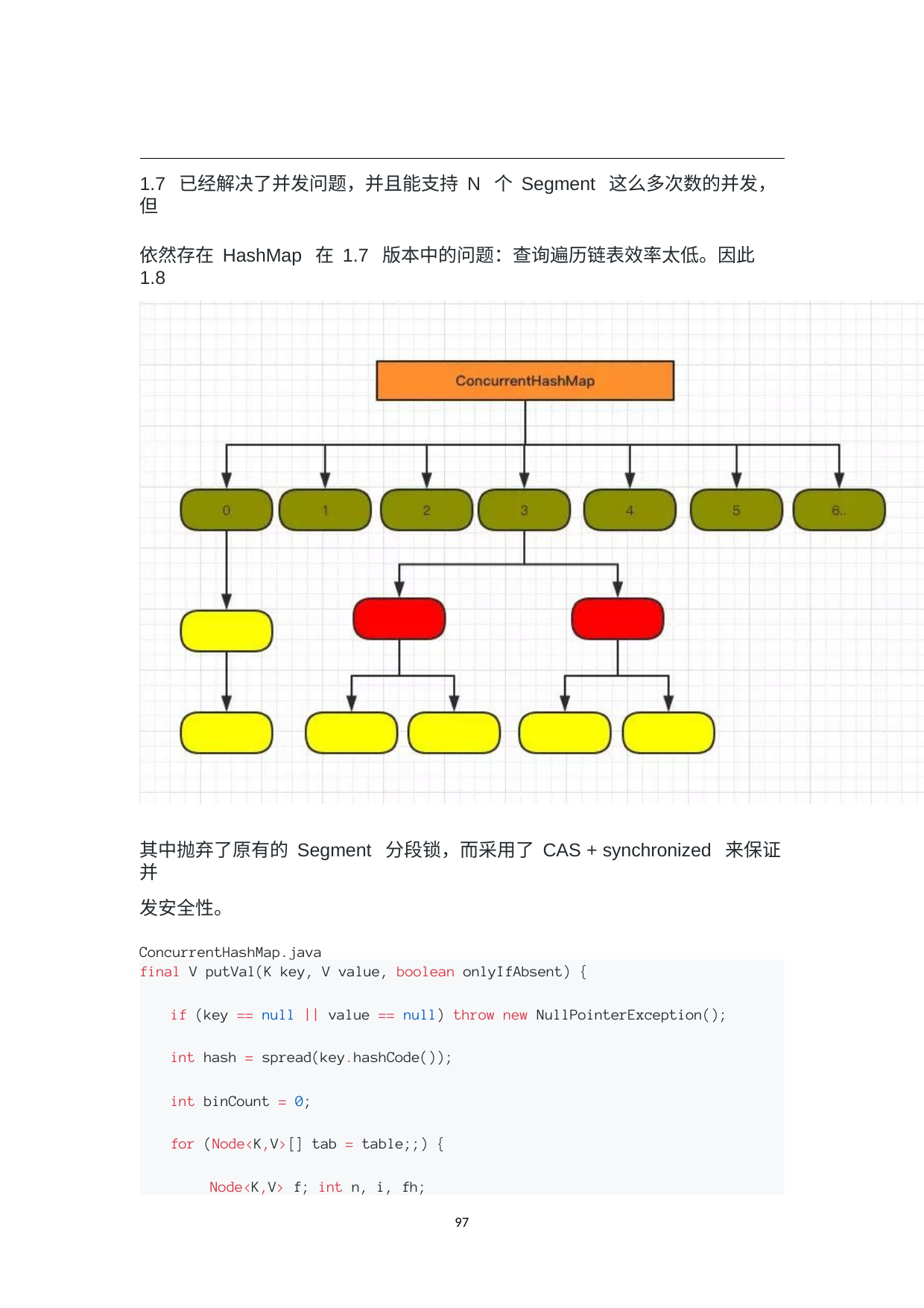

1.7 已经解决了并发问题，并且能支持 N 个 Segment 这么多次数的并发，但

依然存在 HashMap 在 1.7 版本中的问题：查询遍历链表效率太低。因此 1.8
做了一些数据结构上的调整。

其中抛弃了原有的 Segment 分段锁，而采用了 CAS + synchronized 来保证并
发安全性。

ConcurrentHashMap.java
final V putVal(K key, V value, boolean onlyIfAbsent) {
if (key == null || value == null) throw new NullPointerException();  int hash = spread(key.hashCode());

int binCount = 0;
for (Node<K,V>[] tab = table;;) {  Node<K,V> f; int n, i, fh;
97